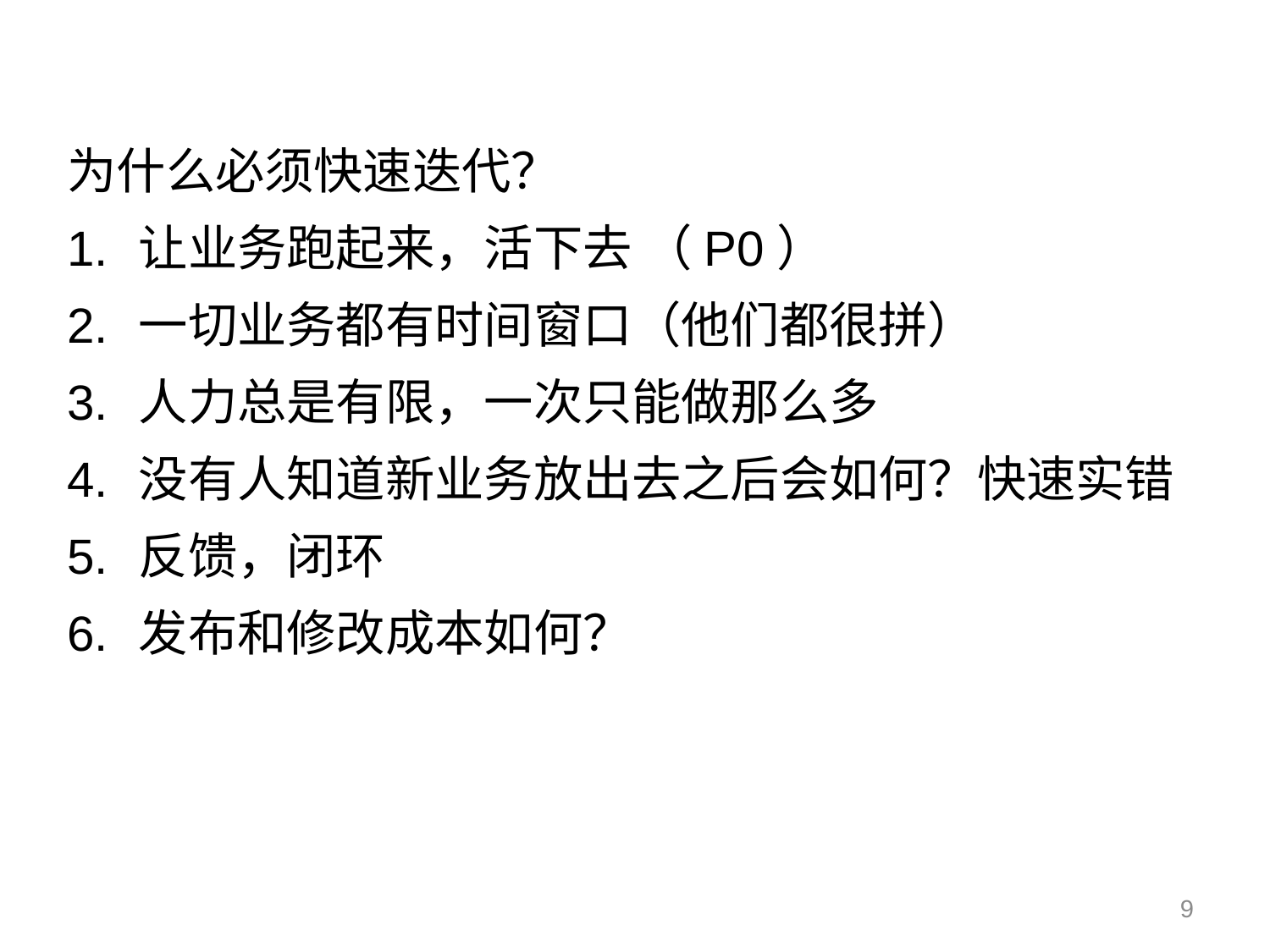

为什么必须快速迭代？
让业务跑起来，活下去 （P0）
一切业务都有时间窗口（他们都很拼）
人力总是有限，一次只能做那么多
没有人知道新业务放出去之后会如何？快速实错
反馈，闭环
发布和修改成本如何？
9